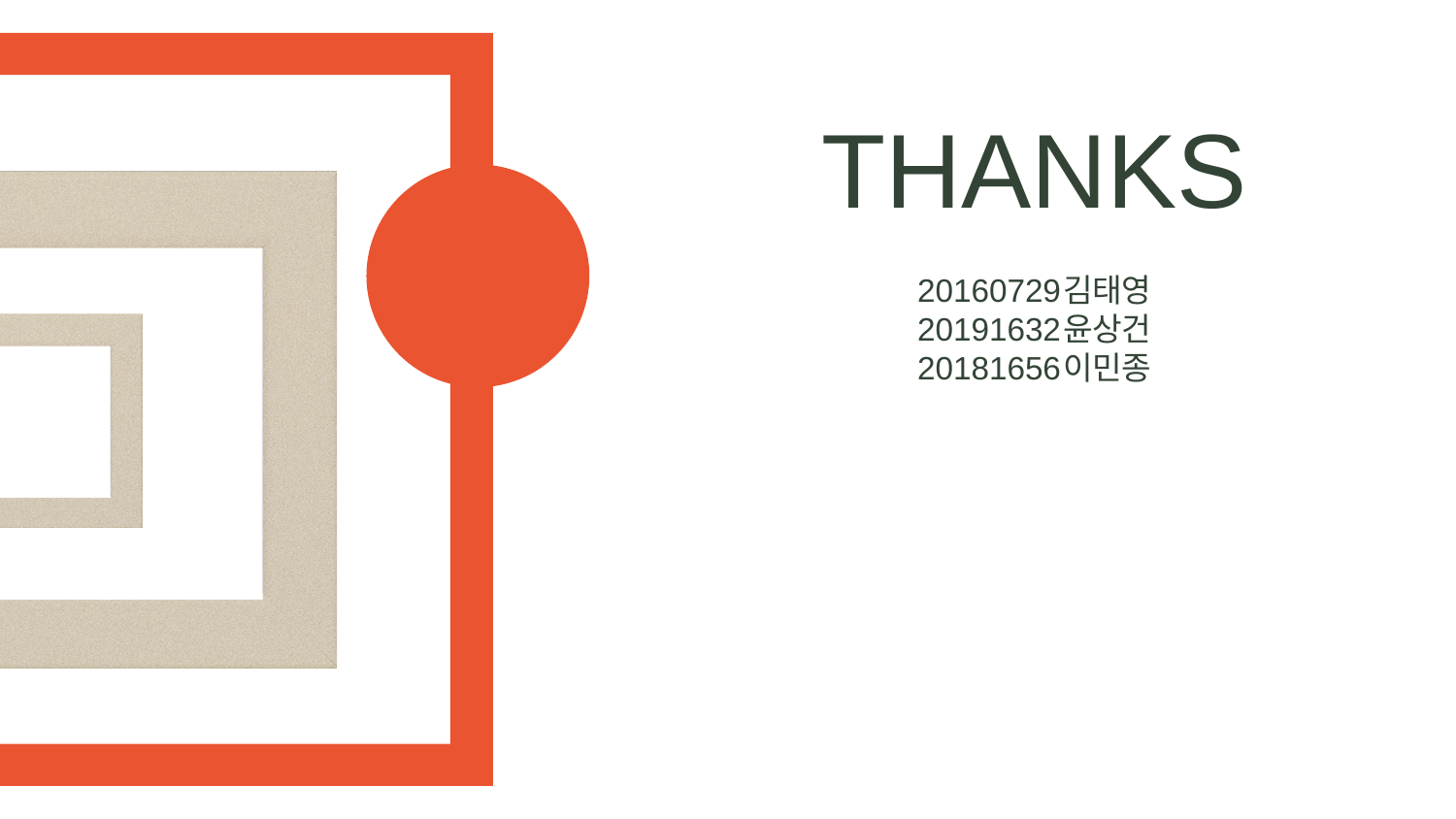

# THANKS
20160729	김태영
20191632	윤상건
20181656	이민종